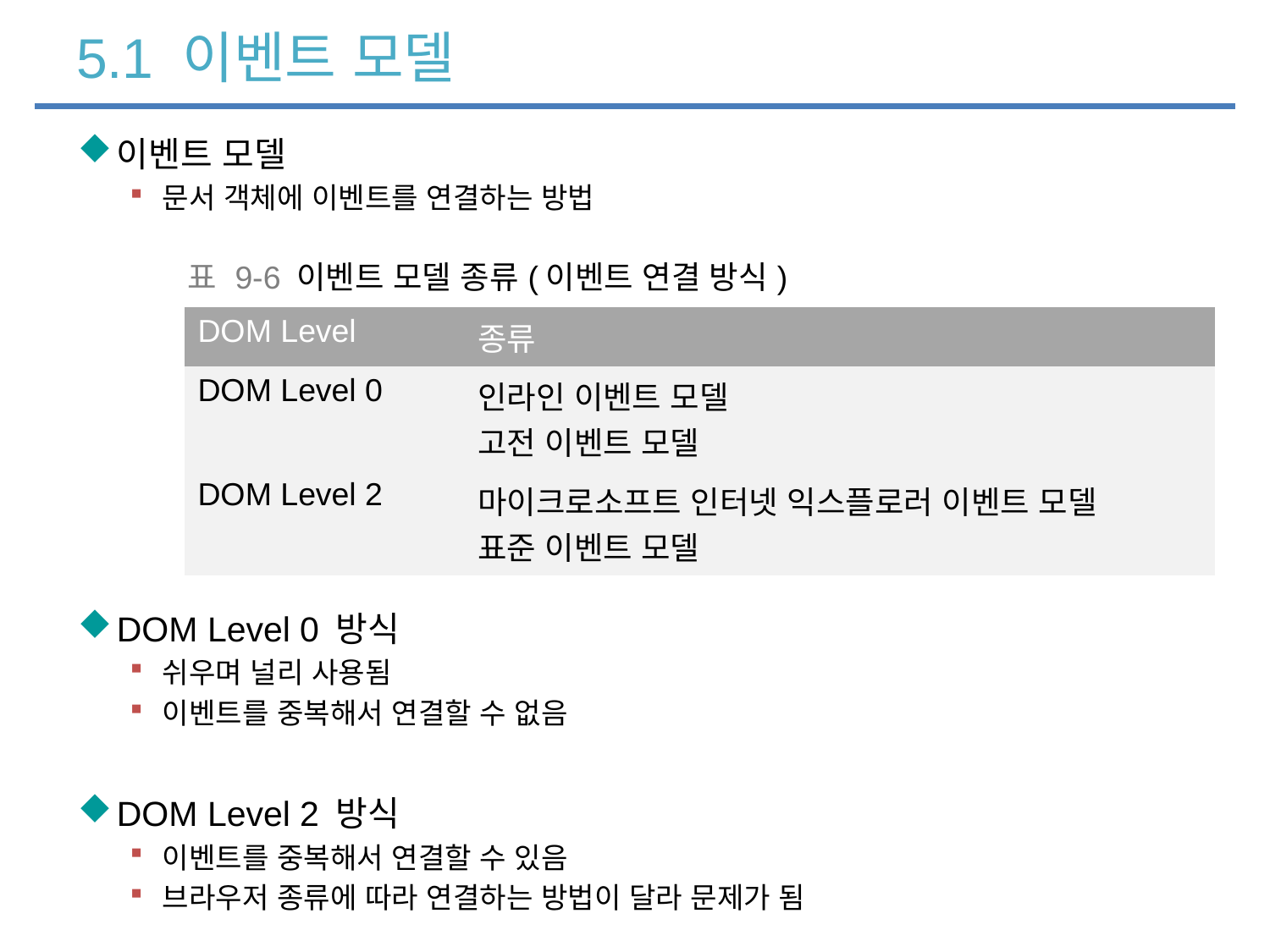

# 5.1 이벤트 모델
이벤트 모델
문서 객체에 이벤트를 연결하는 방법

DOM Level 0 방식
쉬우며 널리 사용됨
이벤트를 중복해서 연결할 수 없음

DOM Level 2 방식
이벤트를 중복해서 연결할 수 있음
브라우저 종류에 따라 연결하는 방법이 달라 문제가 됨
| 표 9-6 이벤트 모델 종류(이벤트 연결 방식) |
| --- |
| DOM Level | 종류 |
| --- | --- |
| DOM Level 0 | 인라인 이벤트 모델 고전 이벤트 모델 |
| DOM Level 2 | 마이크로소프트 인터넷 익스플로러 이벤트 모델 표준 이벤트 모델 |